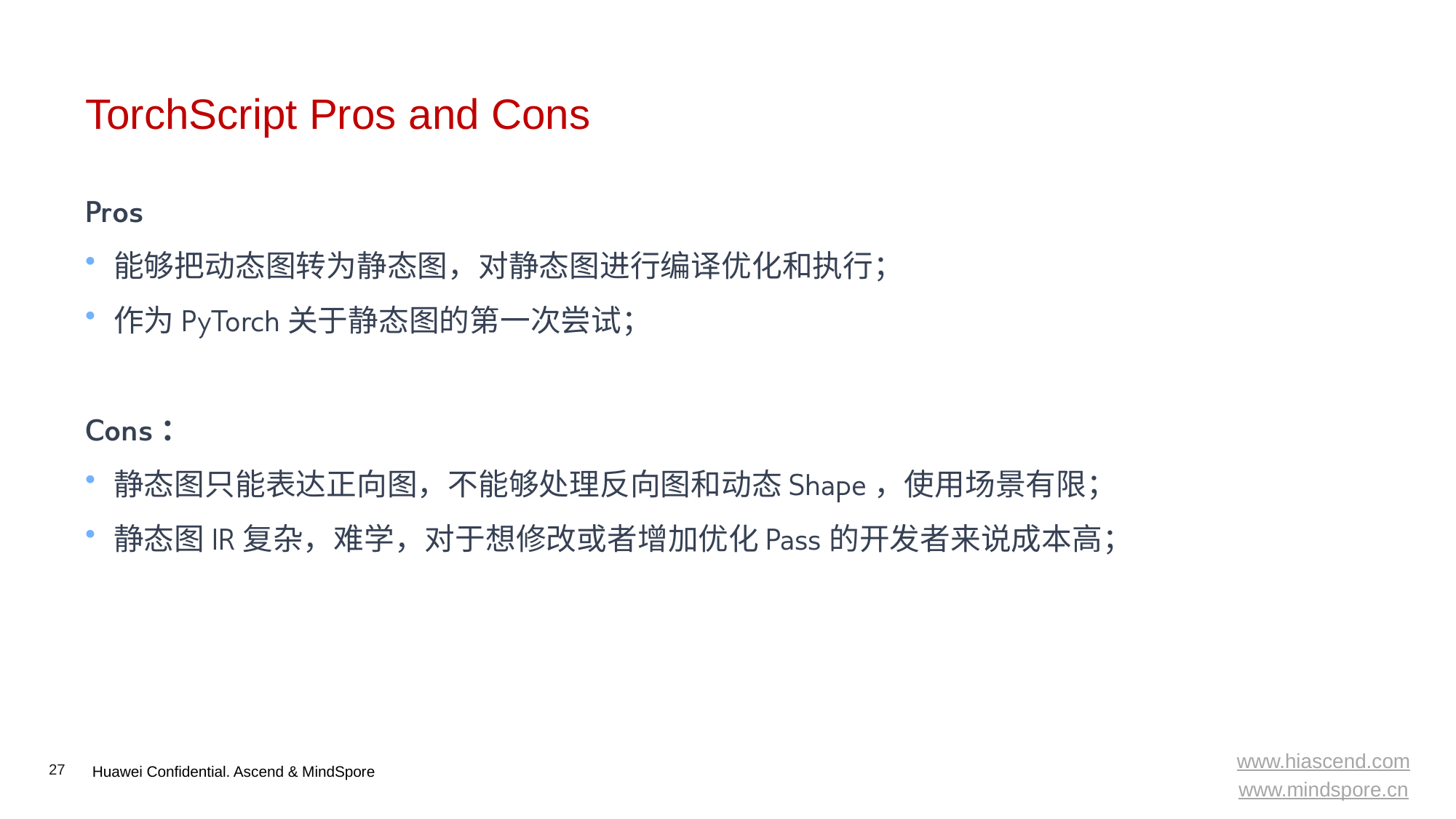

# TorchScript Pros and Cons
Pros
能够把动态图转为静态图，对静态图进行编译优化和执行；
作为PyTorch关于静态图的第一次尝试；

Cons：
静态图只能表达正向图，不能够处理反向图和动态Shape，使用场景有限；
静态图IR复杂，难学，对于想修改或者增加优化Pass的开发者来说成本高；